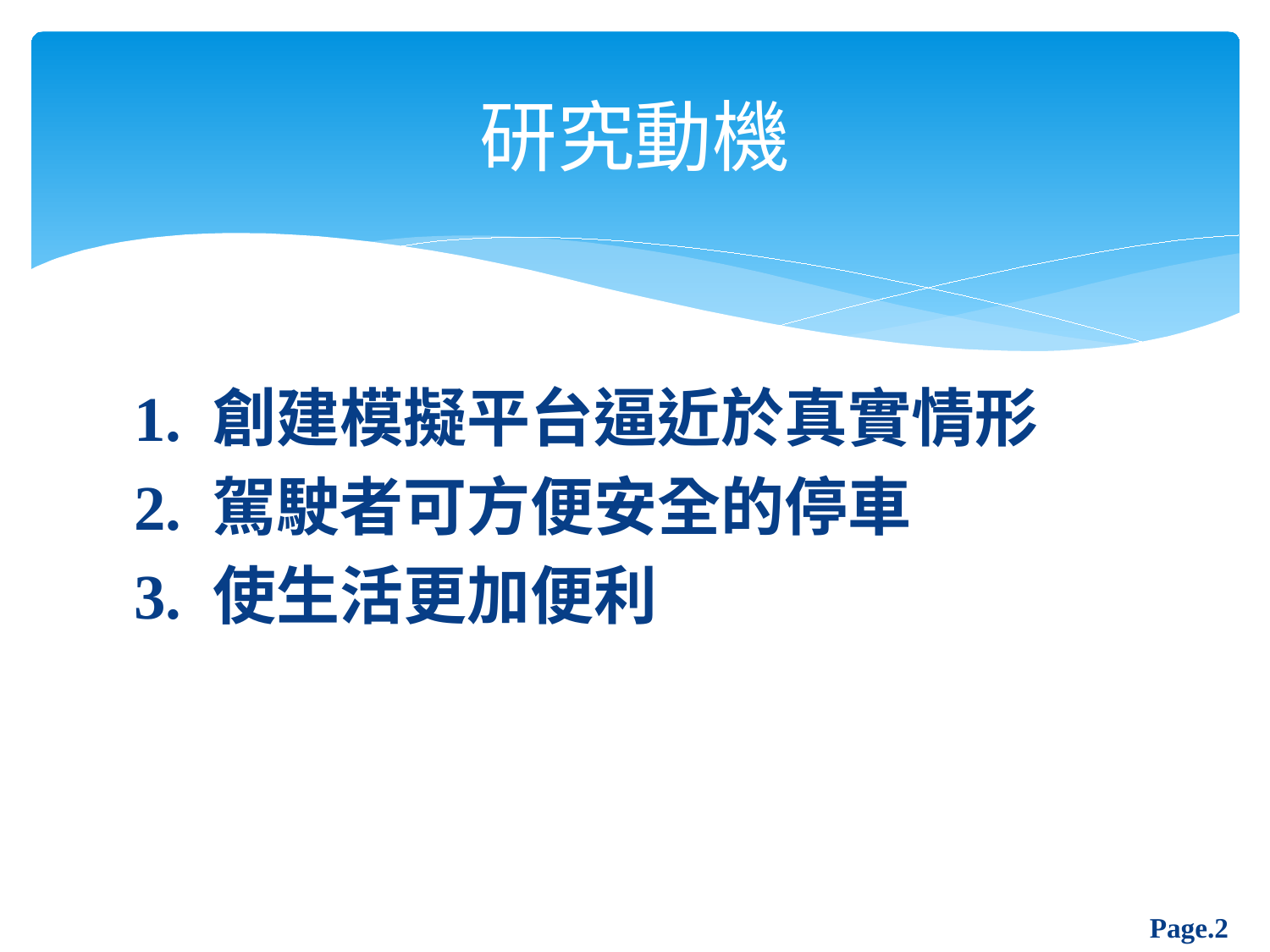

# 研究動機
1. 創建模擬平台逼近於真實情形
2. 駕駛者可方便安全的停車
3. 使生活更加便利

Page.2